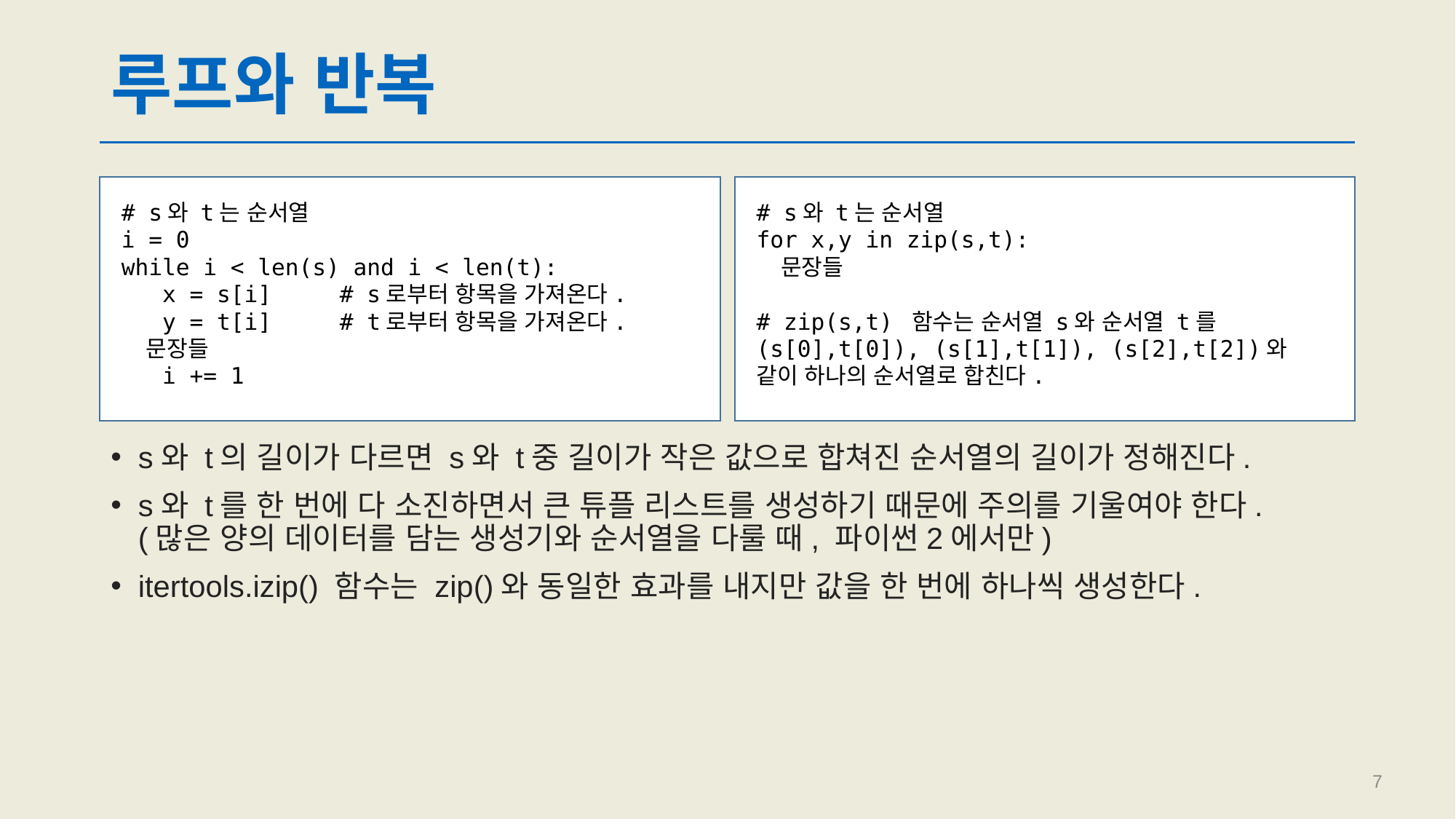

# 루프와 반복
# s와 t는 순서열
i = 0
while i < len(s) and i < len(t):
   x = s[i]	# s로부터 항목을 가져온다.
   y = t[i] 	# t로부터 항목을 가져온다.
   문장들
   i += 1
# s와 t는 순서열
for x,y in zip(s,t):
   문장들

# zip(s,t) 함수는 순서열 s와 순서열 t를 (s[0],t[0]), (s[1],t[1]), (s[2],t[2])와 같이 하나의 순서열로 합친다.
s와 t의 길이가 다르면 s와 t중 길이가 작은 값으로 합쳐진 순서열의 길이가 정해진다.
s와 t를 한 번에 다 소진하면서 큰 튜플 리스트를 생성하기 때문에 주의를 기울여야 한다.
(많은 양의 데이터를 담는 생성기와 순서열을 다룰 때, 파이썬2에서만)
itertools.izip() 함수는 zip()와 동일한 효과를 내지만 값을 한 번에 하나씩 생성한다.
7